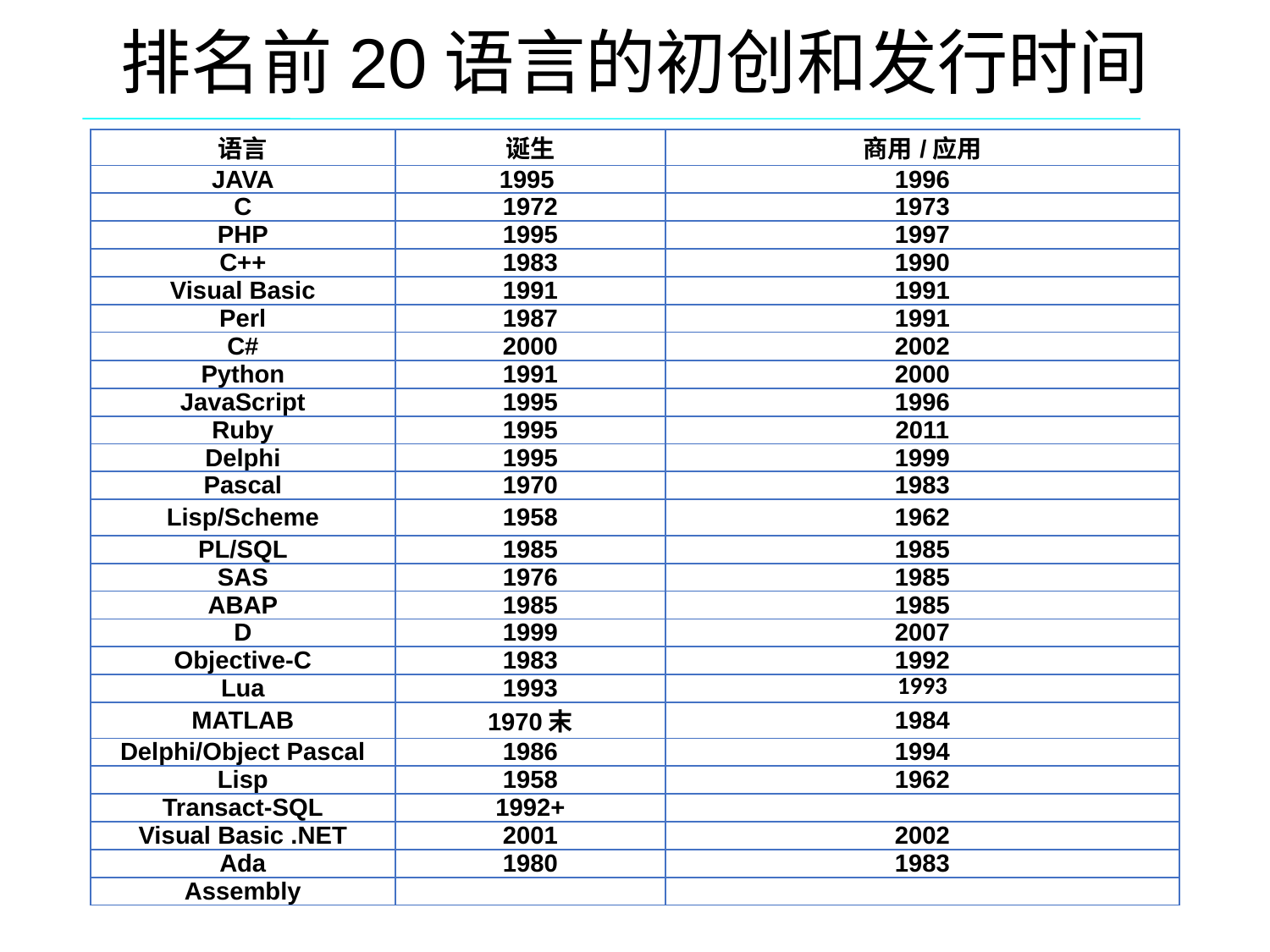

# 排名前20语言的初创和发行时间

| 语言 | 诞生 | 商用/应用 |
| --- | --- | --- |
| JAVA | 1995 | 1996 |
| C | 1972 | 1973 |
| PHP | 1995 | 1997 |
| C++ | 1983 | 1990 |
| Visual Basic | 1991 | 1991 |
| Perl | 1987 | 1991 |
| C# | 2000 | 2002 |
| Python | 1991 | 2000 |
| JavaScript | 1995 | 1996 |
| Ruby | 1995 | 2011 |
| Delphi | 1995 | 1999 |
| Pascal | 1970 | 1983 |
| Lisp/Scheme | 1958 | 1962 |
| PL/SQL | 1985 | 1985 |
| SAS | 1976 | 1985 |
| ABAP | 1985 | 1985 |
| D | 1999 | 2007 |
| Objective-C | 1983 | 1992 |
| Lua | 1993 | 1993 |
| MATLAB | 1970末 | 1984 |
| Delphi/Object Pascal | 1986 | 1994 |
| Lisp | 1958 | 1962 |
| Transact-SQL | 1992+ |  |
| Visual Basic .NET | 2001 | 2002 |
| Ada | 1980 | 1983 |
| Assembly |  |  |